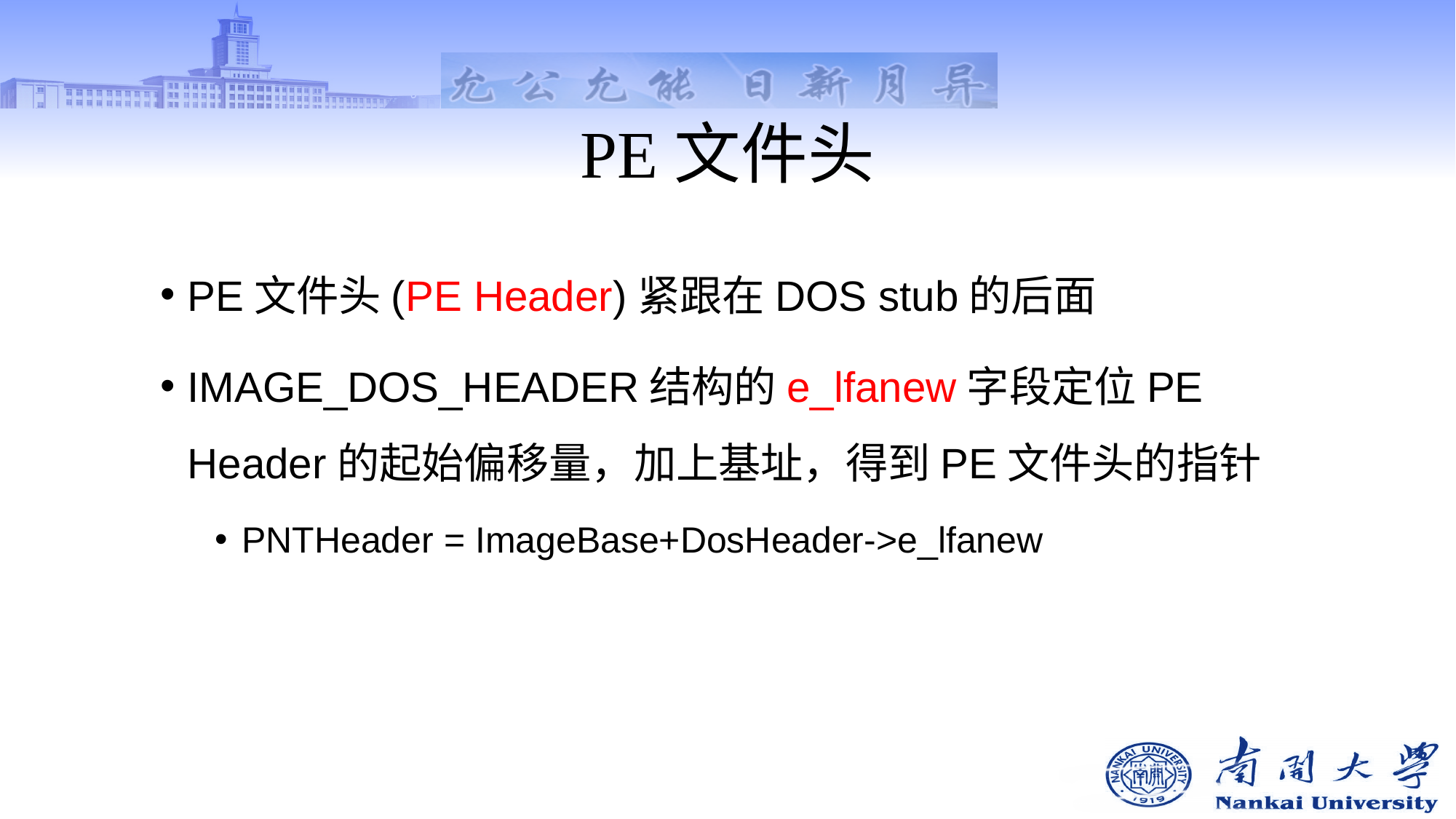

# PE文件头
PE文件头(PE Header)紧跟在DOS stub的后面
IMAGE_DOS_HEADER结构的e_lfanew字段定位PE Header的起始偏移量，加上基址，得到PE文件头的指针
PNTHeader = ImageBase+DosHeader->e_lfanew